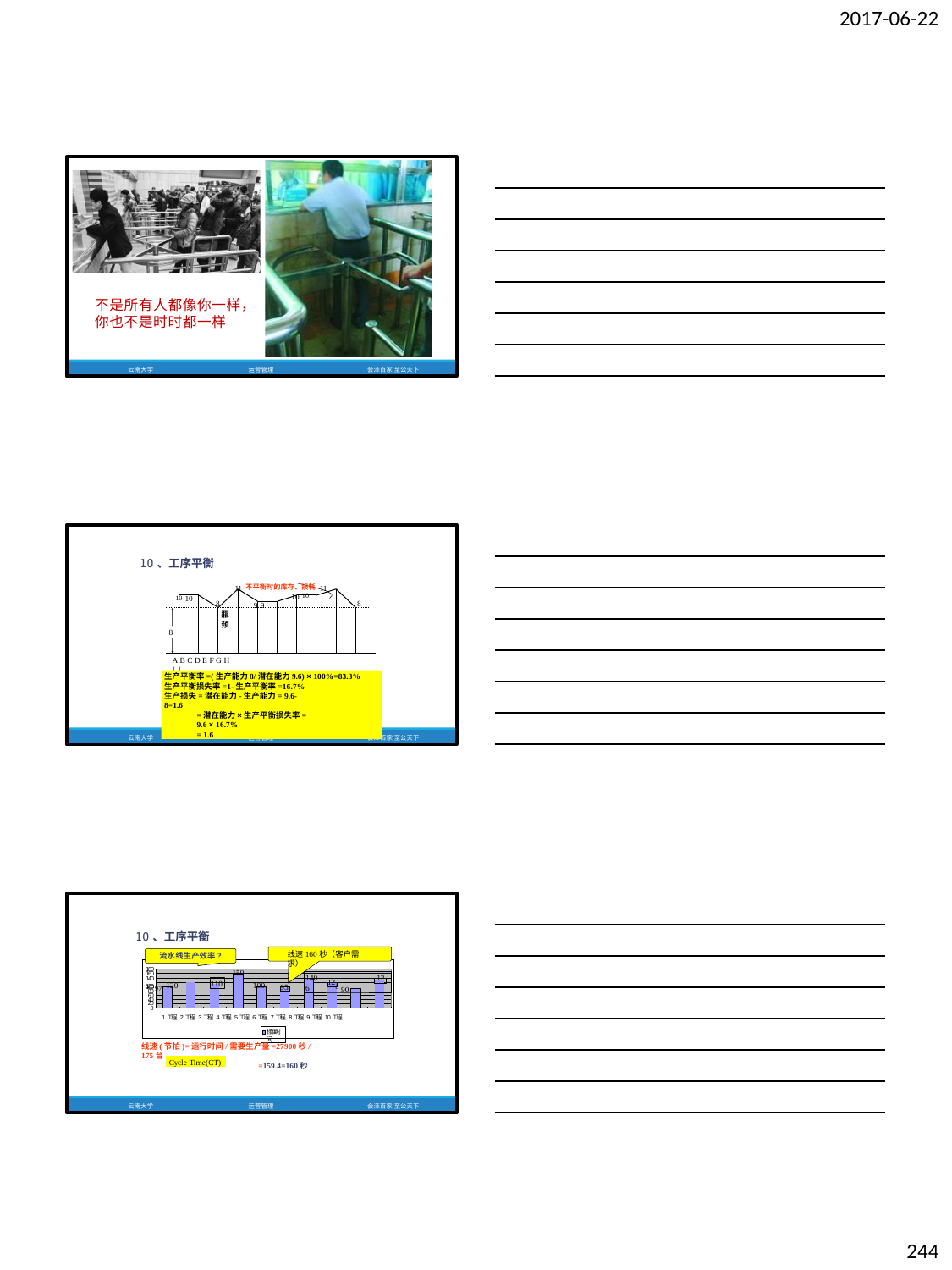

2017-06-22

不是所有人都像你一样， 你也不是时时都一样

云南大学
运营管理
会泽百家 至公天下

10、工序平衡

不平衡时的库存、损耗 11
10 10
9 9
11

10 10

8
8

瓶 颈
8

A B C D E F G H I J

生产平衡率=(生产能力8/潜在能力9.6) × 100%=83.3%
生产平衡损失率=1-生产平衡率=16.7%  生产损失=潜在能力-生产能力= 9.6- 8=1.6
=潜在能力×生产平衡损失率= 9.6 × 16.7%
= 1.6

云南大学
运营管理	会泽百家 至公天下

10、工序平衡
流水线生产效率?

线速160秒（客户需求）

180
159
160

140	6
140

120 97 120
110

12

100
0 90

100

12

80

95

60

40

20
0

1工程 2工程 3工程 4工程 5工程 6工程 7工程 8工程 9工程 10工程

标准时间

线速(节拍)=运行时间/需要生产量=27900秒/175台
=159.4=160秒

Cycle Time(CT)

云南大学
运营管理
会泽百家 至公天下

244